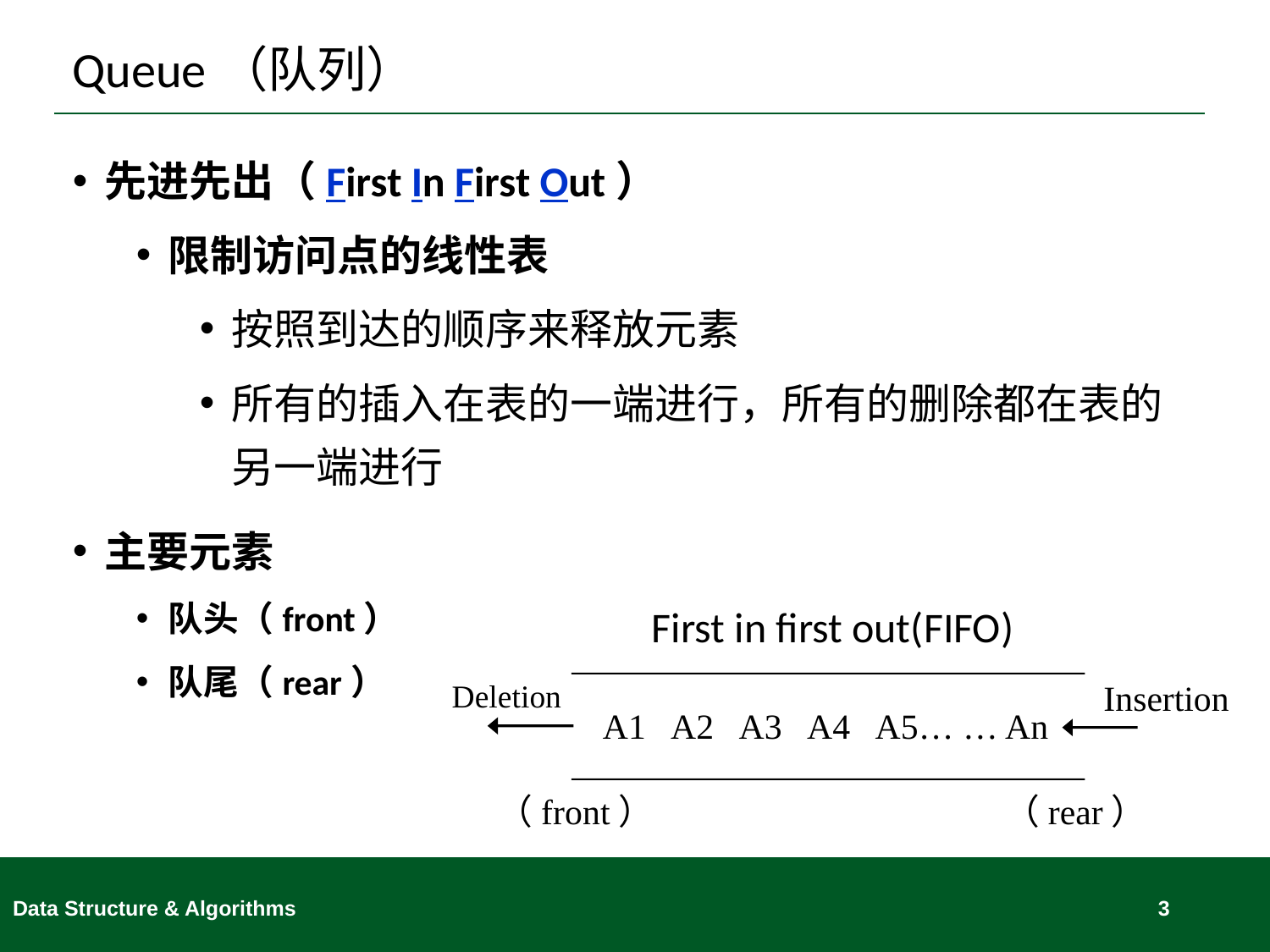

# Queue（队列）
先进先出（First In First Out）
限制访问点的线性表
按照到达的顺序来释放元素
所有的插入在表的一端进行，所有的删除都在表的另一端进行
主要元素
队头（front）
队尾（rear）

First in first out(FIFO)
Deletion
Insertion

A1   A2   A3   A4   A5… … An

（front）
（rear）
Data Structure & Algorithms
3